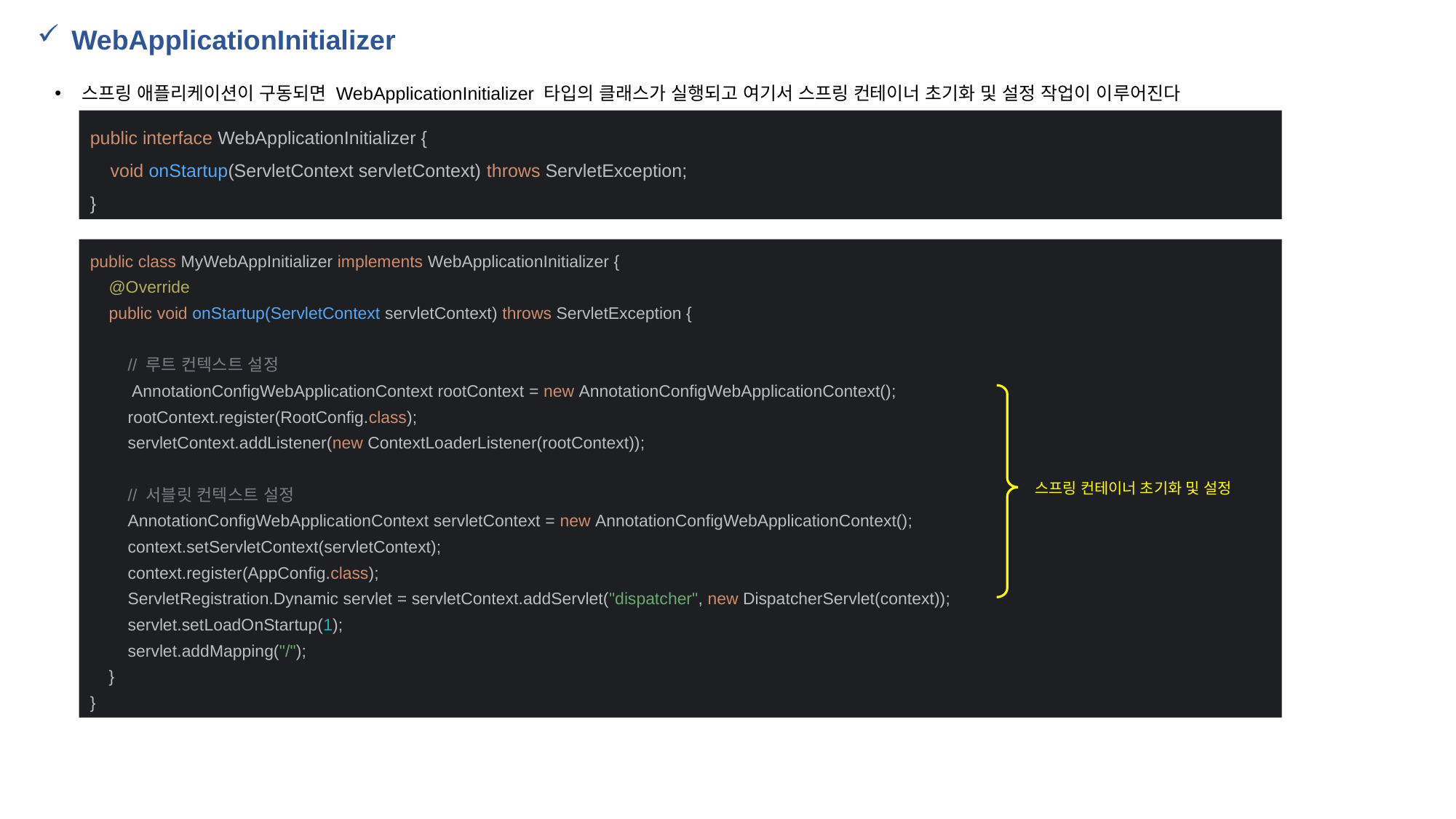

WebApplicationInitializer
스프링 애플리케이션이 구동되면 WebApplicationInitializer 타입의 클래스가 실행되고 여기서 스프링 컨테이너 초기화 및 설정 작업이 이루어진다
public interface WebApplicationInitializer {
    void onStartup(ServletContext servletContext) throws ServletException;
}
public class MyWebAppInitializer implements WebApplicationInitializer {
    @Override
    public void onStartup(ServletContext servletContext) throws ServletException {
        // 루트 컨텍스트 설정
        AnnotationConfigWebApplicationContext rootContext = new AnnotationConfigWebApplicationContext();
        rootContext.register(RootConfig.class);
        servletContext.addListener(new ContextLoaderListener(rootContext));
        // 서블릿 컨텍스트 설정
        AnnotationConfigWebApplicationContext servletContext = new AnnotationConfigWebApplicationContext();
        context.setServletContext(servletContext);
        context.register(AppConfig.class);
        ServletRegistration.Dynamic servlet = servletContext.addServlet("dispatcher", new DispatcherServlet(context));
        servlet.setLoadOnStartup(1);
        servlet.addMapping("/");
    }
}

스프링 컨테이너 초기화 및 설정